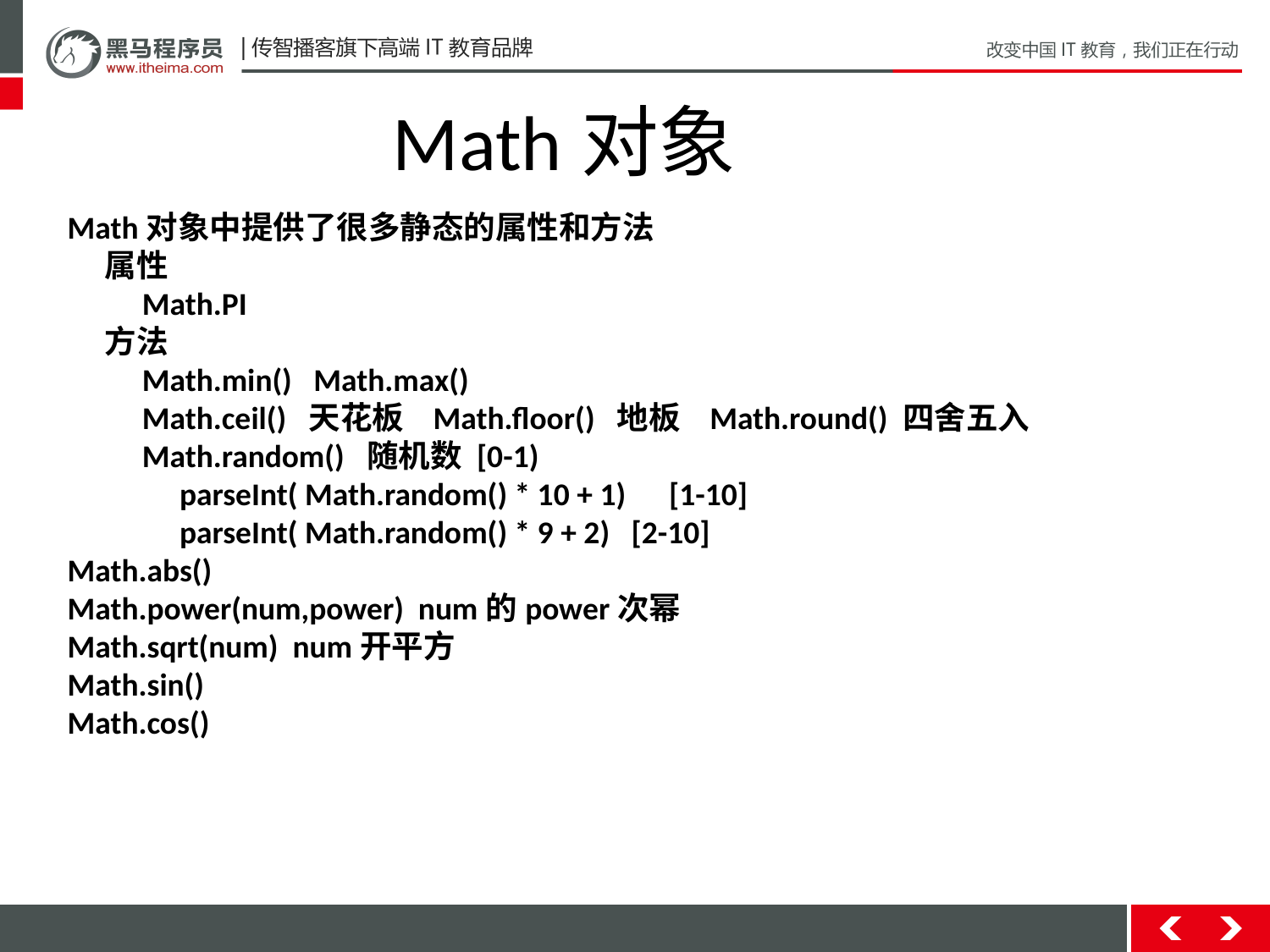

Math对象
Math对象中提供了很多静态的属性和方法
属性
Math.PI
方法
Math.min()   Math.max()
Math.ceil()  天花板   Math.floor()  地板   Math.round() 四舍五入
Math.random()  随机数 [0-1)
parseInt( Math.random() * 10 + 1)      [1-10]
parseInt( Math.random() * 9 + 2)   [2-10]
Math.abs()
Math.power(num,power)  num的power次幂
Math.sqrt(num)  num开平方
Math.sin()
Math.cos()